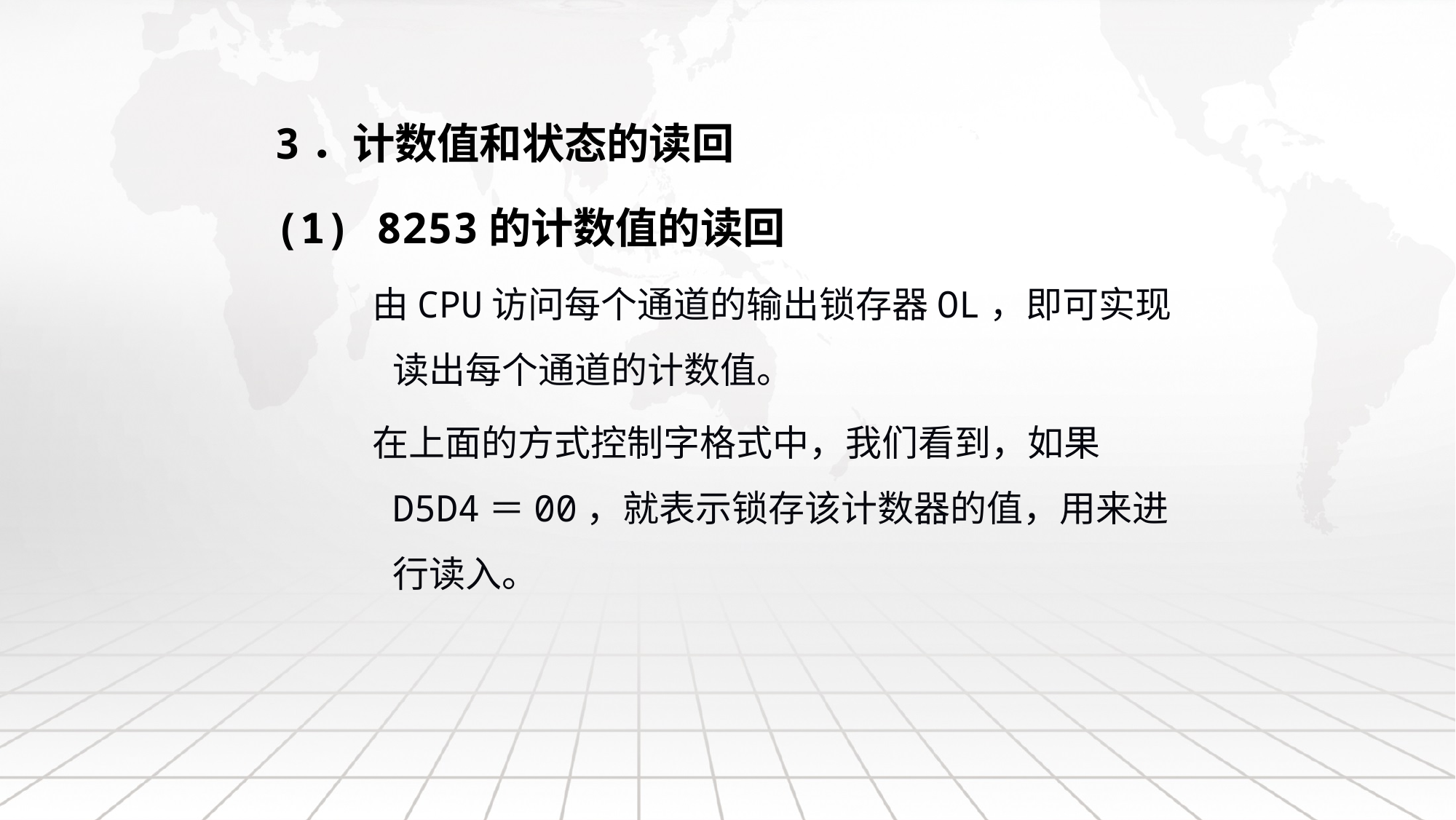

3．计数值和状态的读回
(1) 8253的计数值的读回
  由CPU访问每个通道的输出锁存器OL，即可实现读出每个通道的计数值。
  在上面的方式控制字格式中，我们看到，如果D5D4＝00，就表示锁存该计数器的值，用来进行读入。